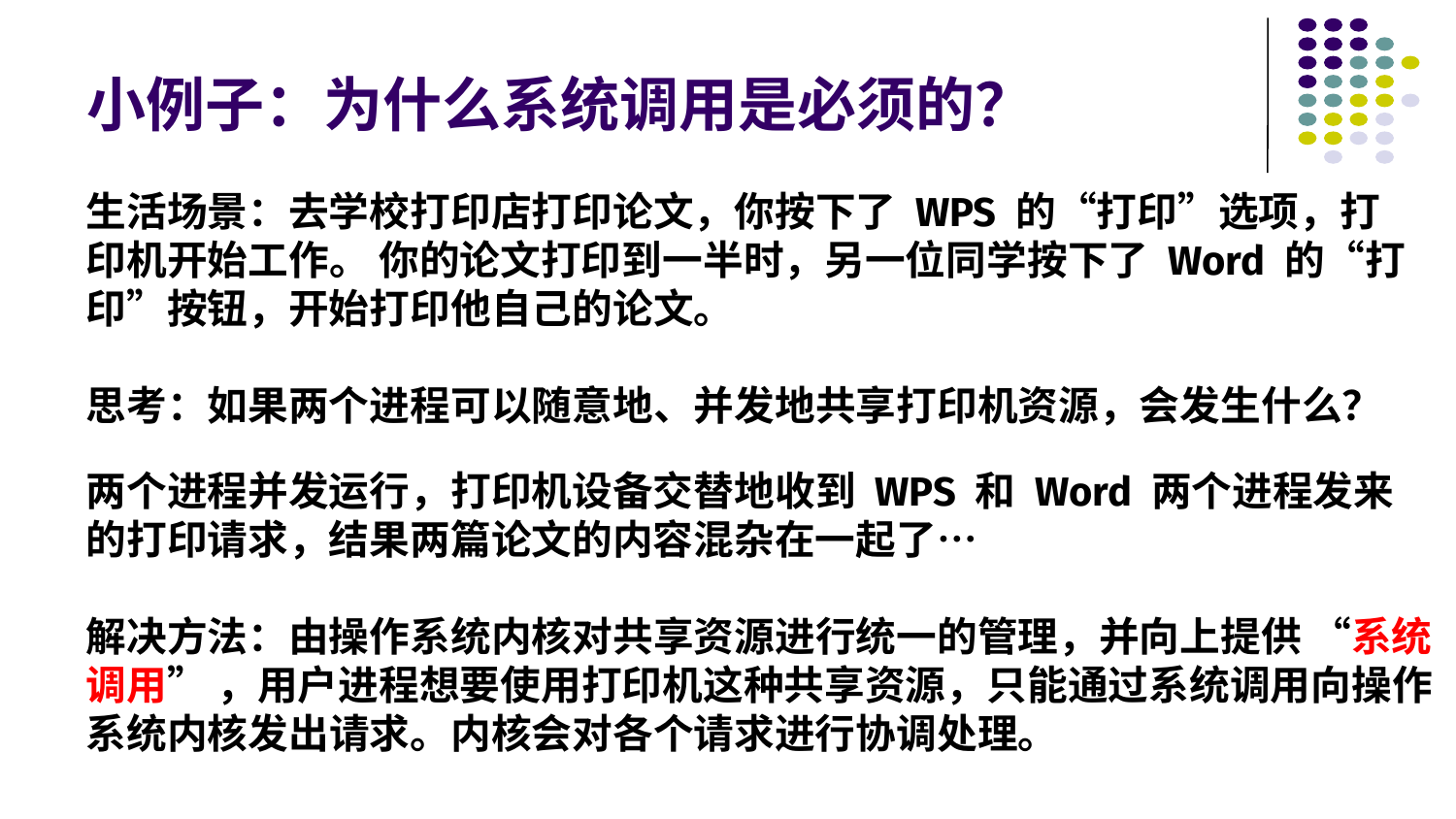

# 小例子：为什么系统调用是必须的？
生活场景：去学校打印店打印论文，你按下了 WPS 的“打印”选项，打印机开始工作。 你的论文打印到一半时，另一位同学按下了 Word 的“打印”按钮，开始打印他自己的论文。

思考：如果两个进程可以随意地、并发地共享打印机资源，会发生什么？
两个进程并发运行，打印机设备交替地收到 WPS 和 Word 两个进程发来的打印请求，结果两篇论文的内容混杂在一起了…
解决方法：由操作系统内核对共享资源进行统一的管理，并向上提供 “系统调用” ，用户进程想要使用打印机这种共享资源，只能通过系统调用向操作系统内核发出请求。内核会对各个请求进行协调处理。
117